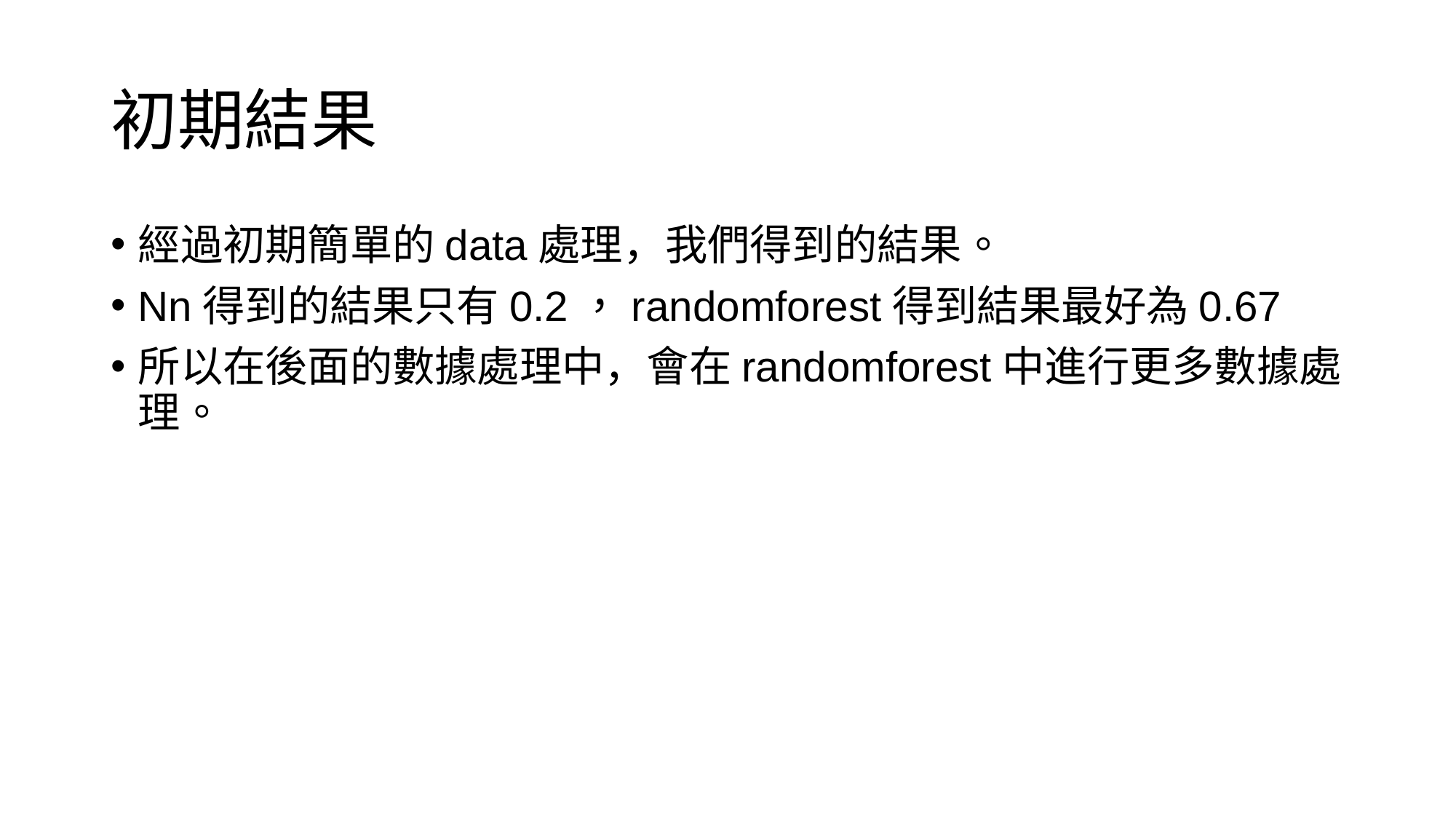

# 初期結果
經過初期簡單的data處理，我們得到的結果。
Nn得到的結果只有0.2，randomforest得到結果最好為0.67
所以在後面的數據處理中，會在randomforest中進行更多數據處理。